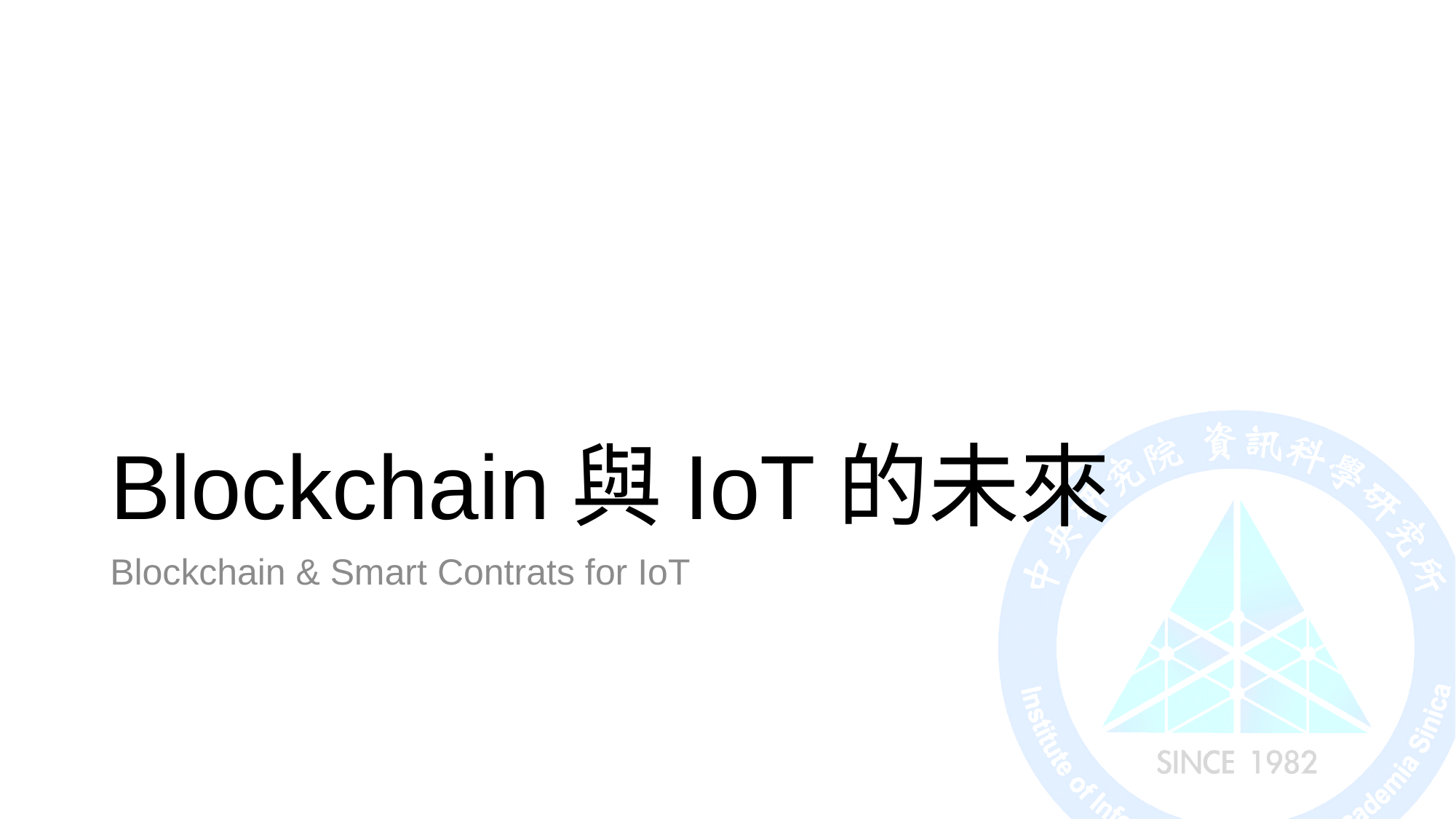

# Blockchain與IoT的未來
Blockchain & Smart Contrats for IoT